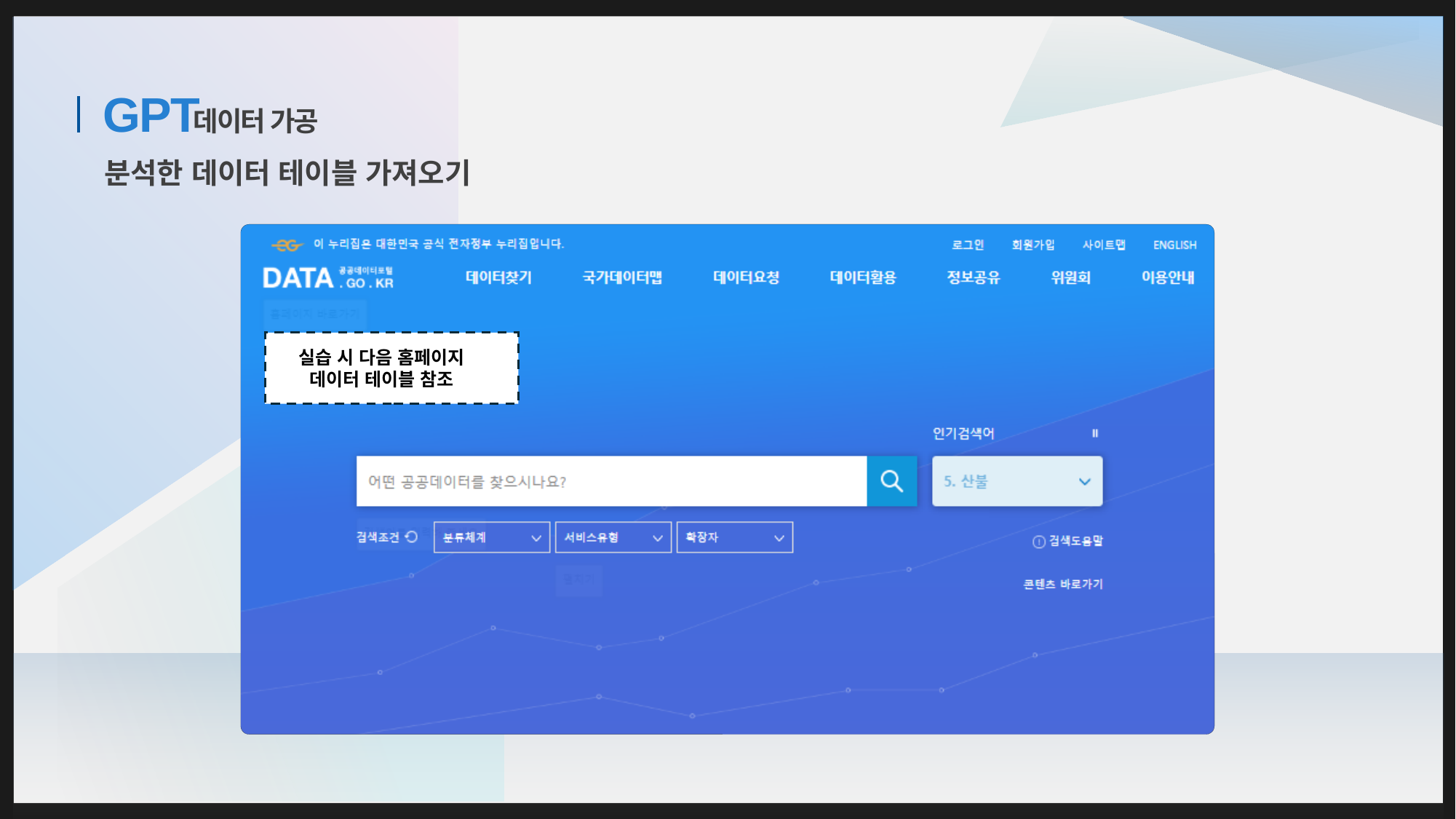

데이터 가공
# GPT
분석한 데이터 테이블 가져오기

실습 시 다음 홈페이지
데이터 테이블 참조